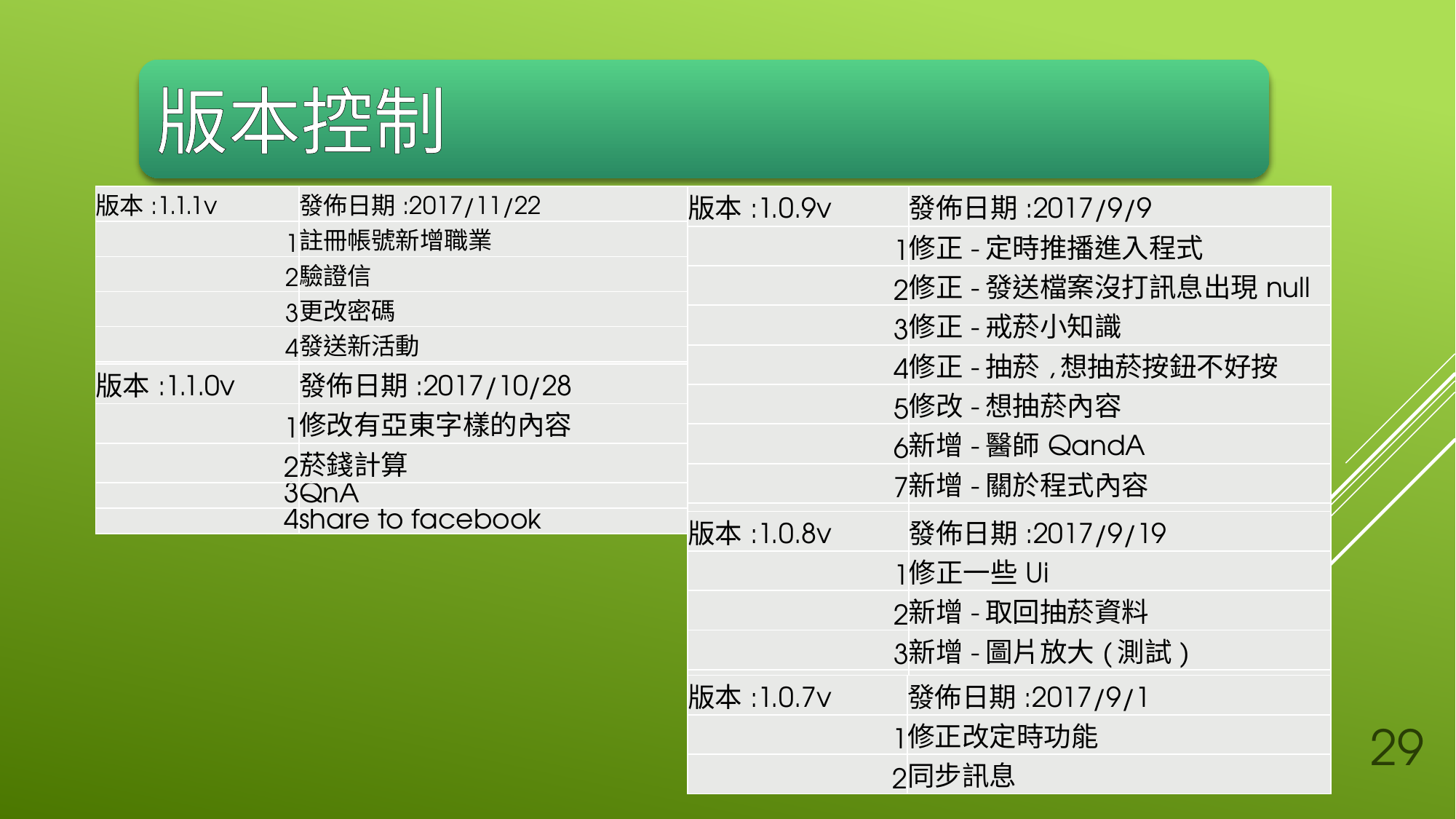

版本控制
| 版本:1.1.1v | 發佈日期:2017/11/22 |
| --- | --- |
| 1 | 註冊帳號新增職業 |
| 2 | 驗證信 |
| 3 | 更改密碼 |
| 4 | 發送新活動 |
| 5 | 看到別人抽菸 可以幫他 發送推播 |
| 版本:1.0.9v | 發佈日期:2017/9/9 |
| --- | --- |
| 1 | 修正-定時推播進入程式 |
| 2 | 修正-發送檔案沒打訊息出現null |
| 3 | 修正-戒菸小知識 |
| 4 | 修正-抽菸,想抽菸按鈕不好按 |
| 5 | 修改-想抽菸內容 |
| 6 | 新增-醫師QandA |
| 7 | 新增-關於程式內容 |
| 8 | 新增按鈕-測驗,關於,小知識 |
| 9 | 更換UI-將好友圖表一到訊息列表 |
| 版本:1.1.0v | 發佈日期:2017/10/28 |
| --- | --- |
| 1 | 修改有亞東字樣的內容 |
| 2 | 菸錢計算 |
| 3 | QnA |
| 4 | share to facebook |
| 版本:1.0.8v | 發佈日期:2017/9/19 |
| --- | --- |
| 1 | 修正一些Ui |
| 2 | 新增-取回抽菸資料 |
| 3 | 新增-圖片放大(測試) |
| 4 | 新增-問題回報 |
| 版本:1.0.7v | 發佈日期:2017/9/1 |
| --- | --- |
| 1 | 修正改定時功能 |
| 2 | 同步訊息 |
29